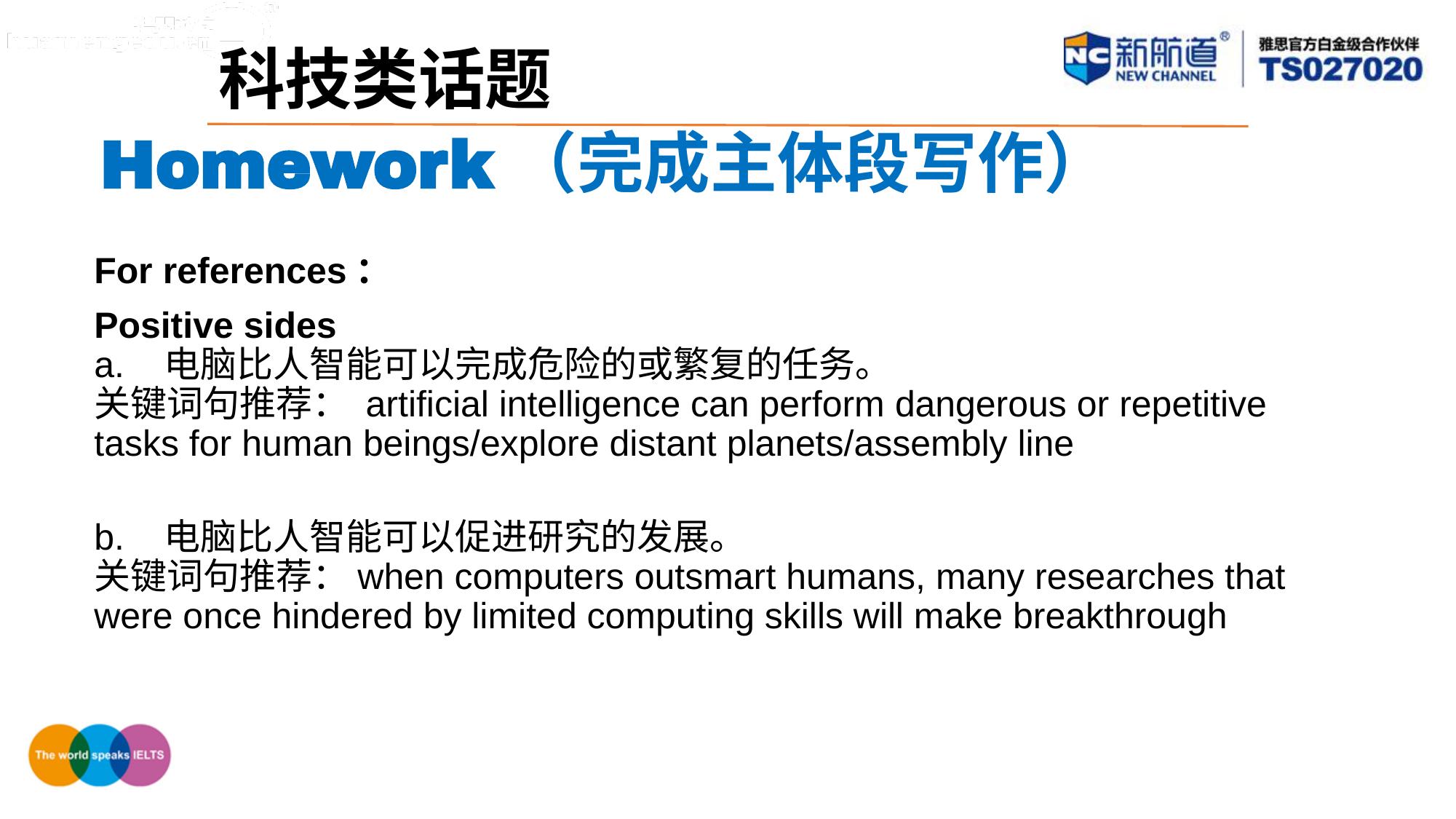

科技类话题
# Homework（完成主体段写作）
For references：
Positive sides
a.   电脑比人智能可以完成危险的或繁复的任务。
关键词句推荐： artificial intelligence can perform dangerous or repetitive tasks for human beings/explore distant planets/assembly line
b.   电脑比人智能可以促进研究的发展。
关键词句推荐：when computers outsmart humans, many researches that were once hindered by limited computing skills will make breakthrough